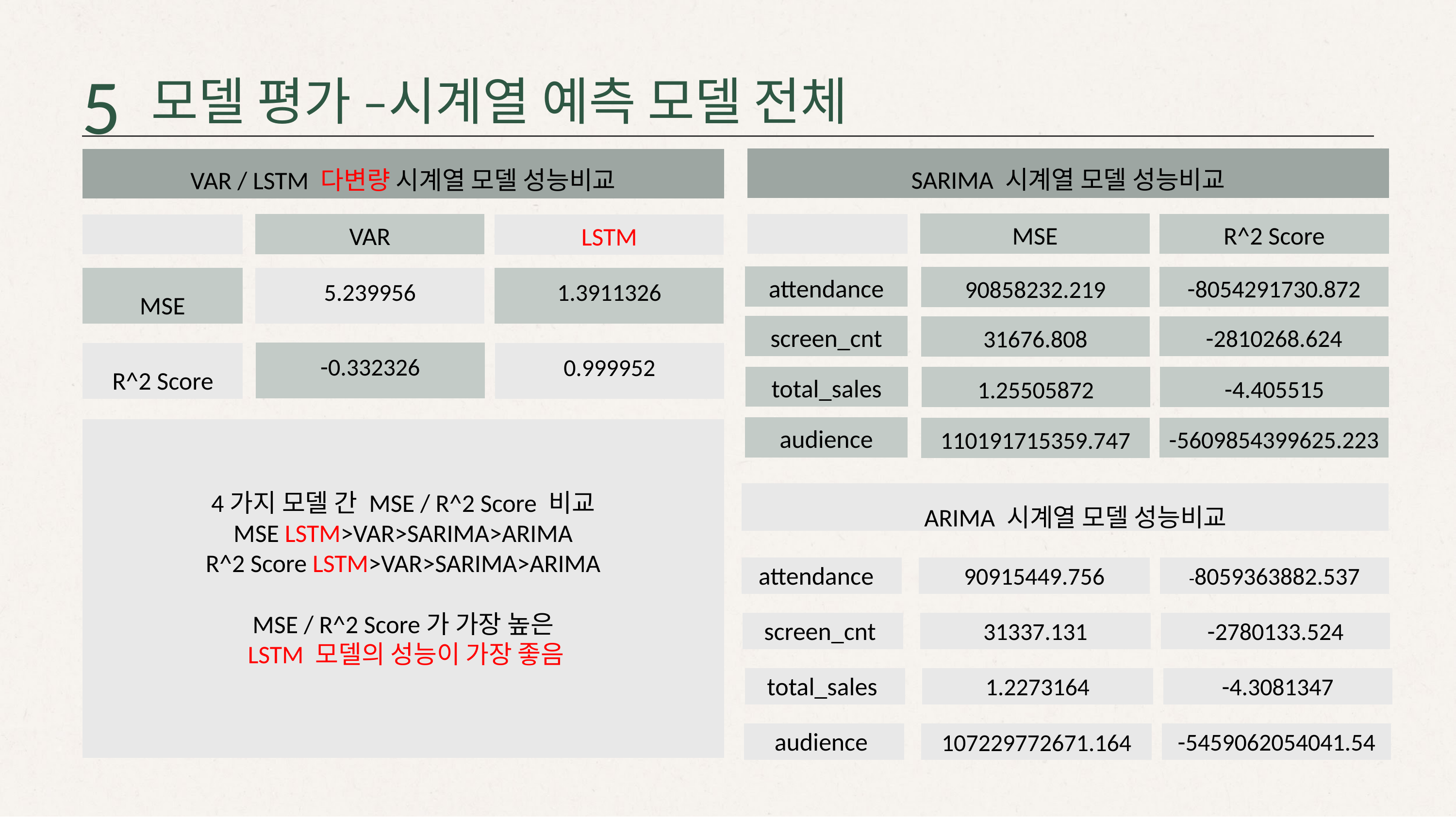

5
모델 평가 –시계열 예측 모델 전체

SARIMA 시계열 모델 성능비교

VAR / LSTM 다변량 시계열 모델 성능비교

MSE

R^2 Score

VAR

LSTM

1.3911326

MSE

5.239956

attendance

-8054291730.872

90858232.219

screen_cnt

-2810268.624

31676.808

-0.332326

R^2 Score

0.999952

total_sales

-4.405515

1.25505872

4가지 모델 간 MSE / R^2 Score 비교
MSE LSTM>VAR>SARIMA>ARIMA
R^2 Score LSTM>VAR>SARIMA>ARIMA

MSE / R^2 Score가 가장 높은
 LSTM 모델의 성능이 가장 좋음

audience

-5609854399625.223

110191715359.747

ARIMA 시계열 모델 성능비교

attendance

90915449.756

-8059363882.537

screen_cnt

31337.131

-2780133.524

total_sales

1.2273164

-4.3081347

audience

107229772671.164

-5459062054041.54